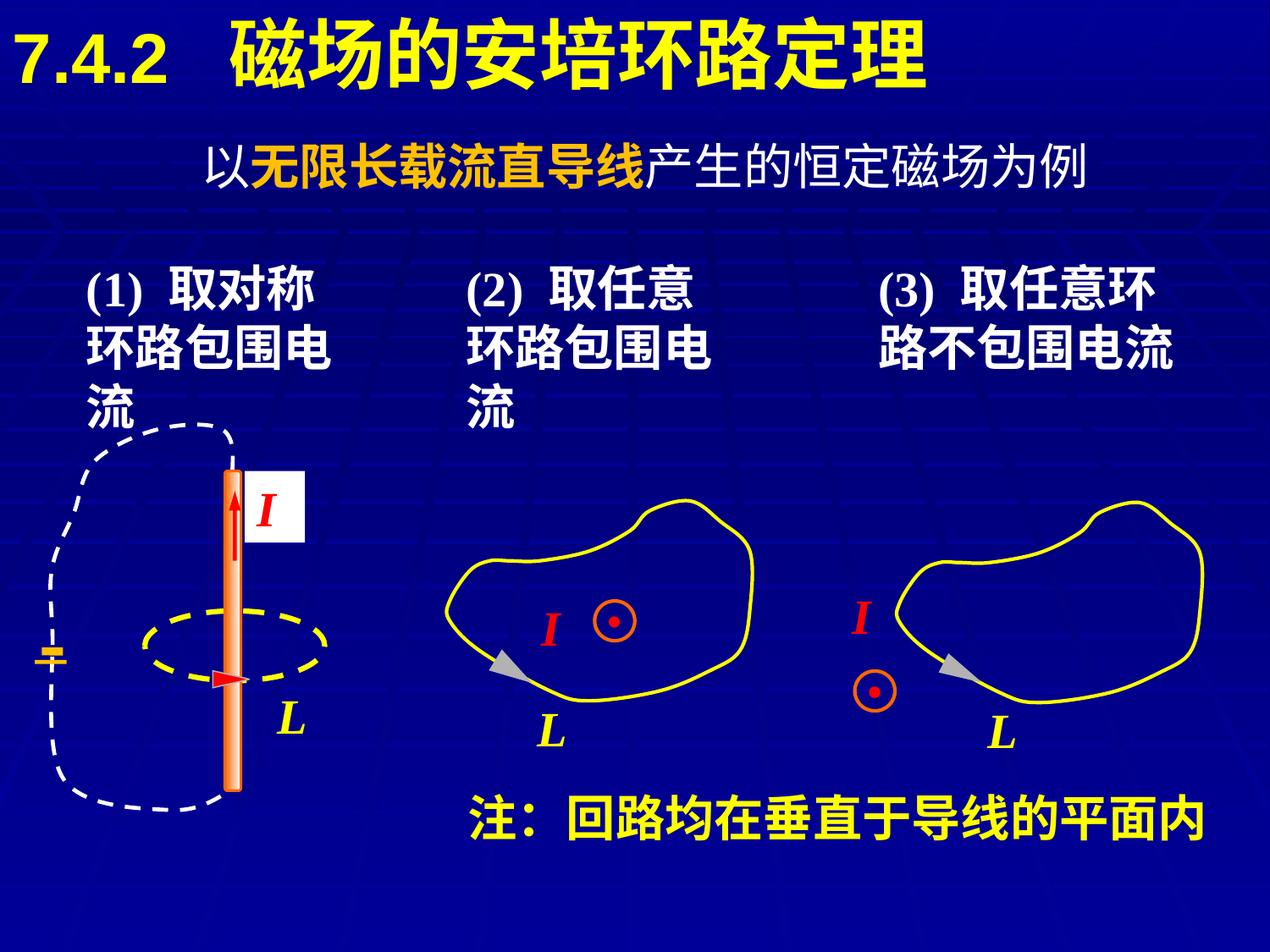

7.4.2  磁场的安培环路定理
以无限长载流直导线产生的恒定磁场为例
(1) 取对称环路包围电流
(2) 取任意环路包围电流
(3) 取任意环路不包围电流

I

L

I

L

I

L

注：回路均在垂直于导线的平面内